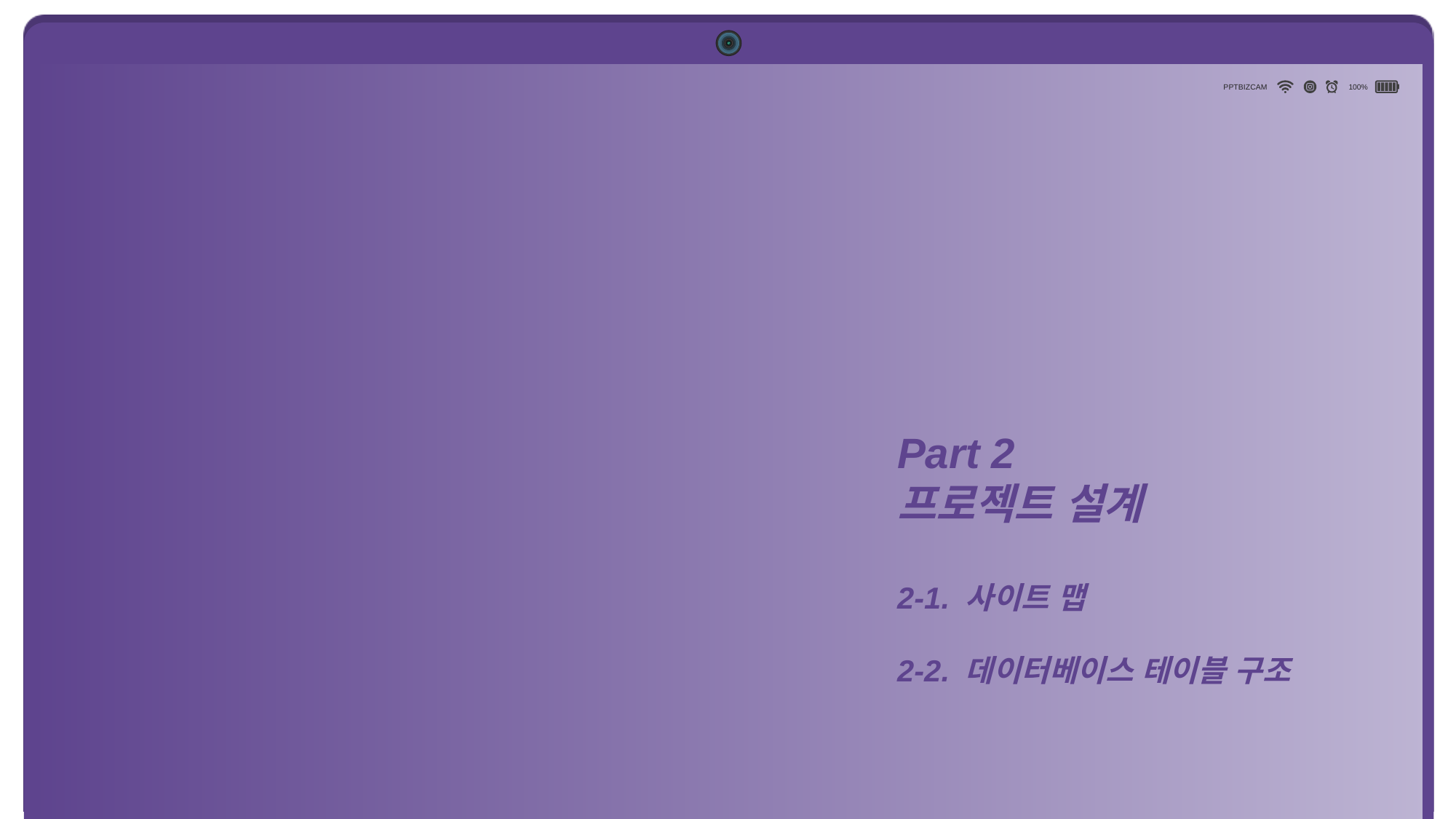

PPTBIZCAM
100%

Part 2
프로젝트 설계

2-1. 사이트 맵

2-2. 데이터베이스 테이블 구조